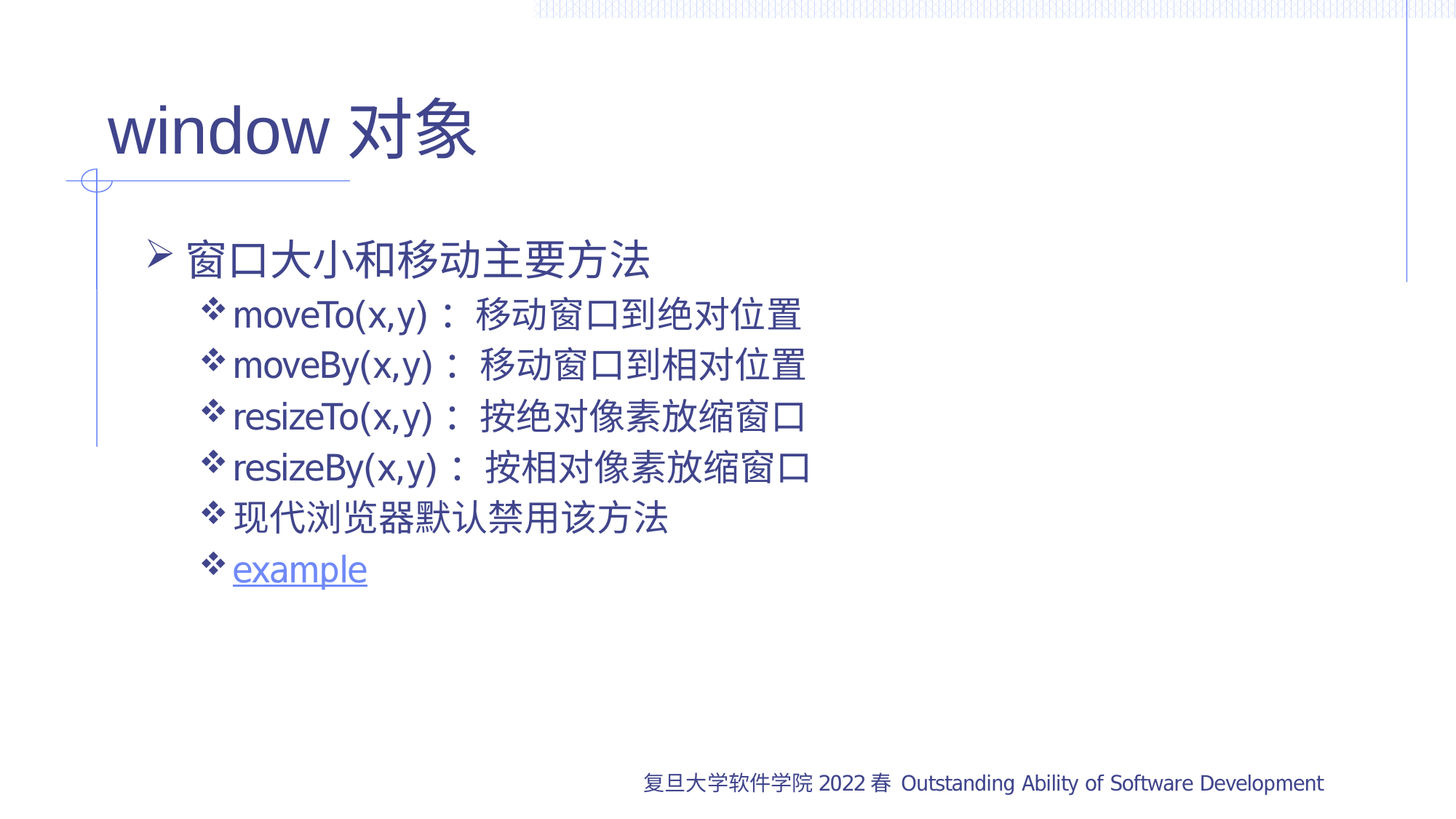

# window对象
窗口大小和移动主要方法
moveTo(x,y)：移动窗口到绝对位置
moveBy(x,y)：移动窗口到相对位置
resizeTo(x,y)：按绝对像素放缩窗口
resizeBy(x,y)：按相对像素放缩窗口
现代浏览器默认禁用该方法
example